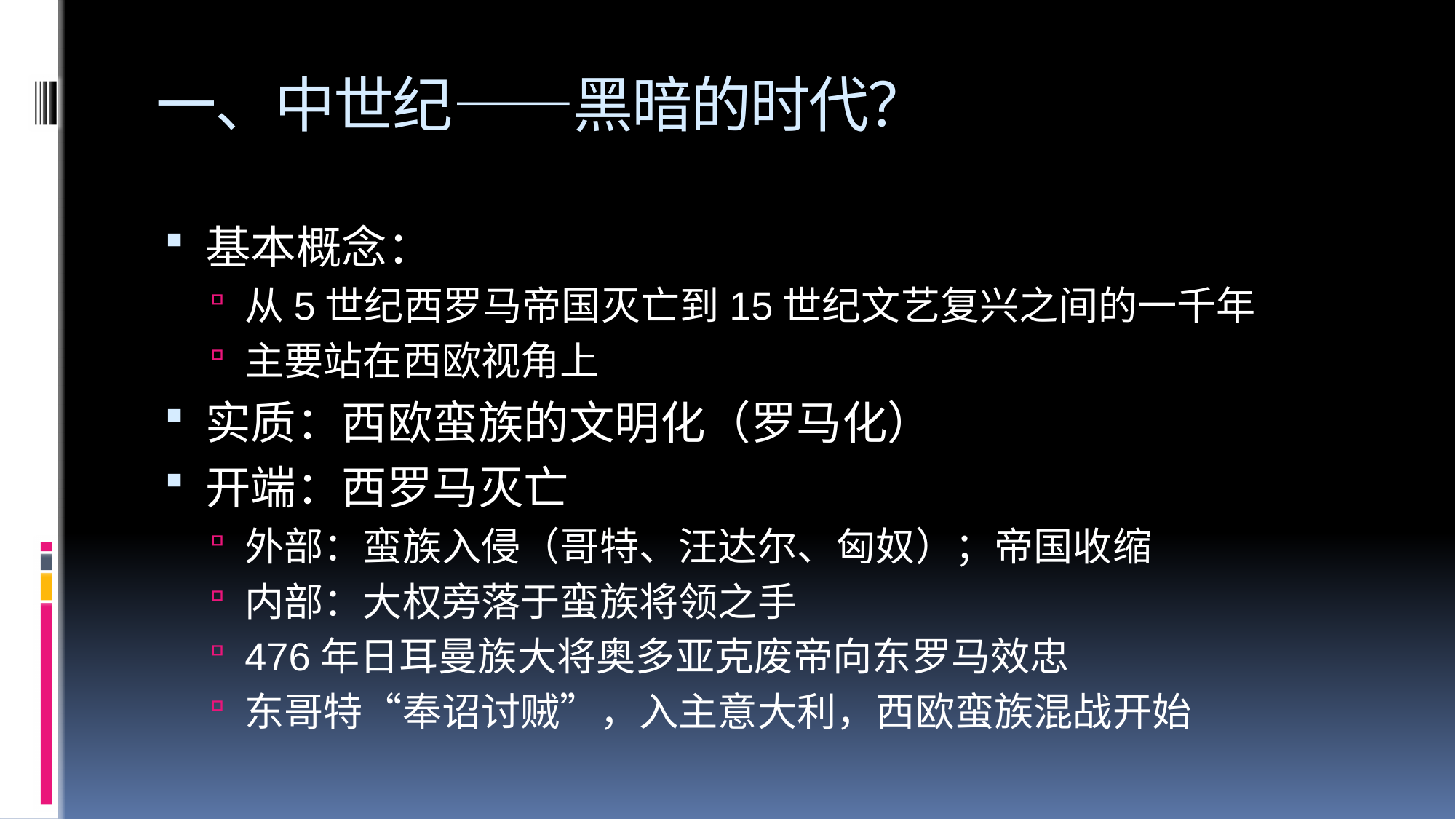

# 一、中世纪——黑暗的时代？
基本概念：
从5世纪西罗马帝国灭亡到15世纪文艺复兴之间的一千年
主要站在西欧视角上
实质：西欧蛮族的文明化（罗马化）
开端：西罗马灭亡
外部：蛮族入侵（哥特、汪达尔、匈奴）；帝国收缩
内部：大权旁落于蛮族将领之手
476年日耳曼族大将奥多亚克废帝向东罗马效忠
东哥特“奉诏讨贼”，入主意大利，西欧蛮族混战开始